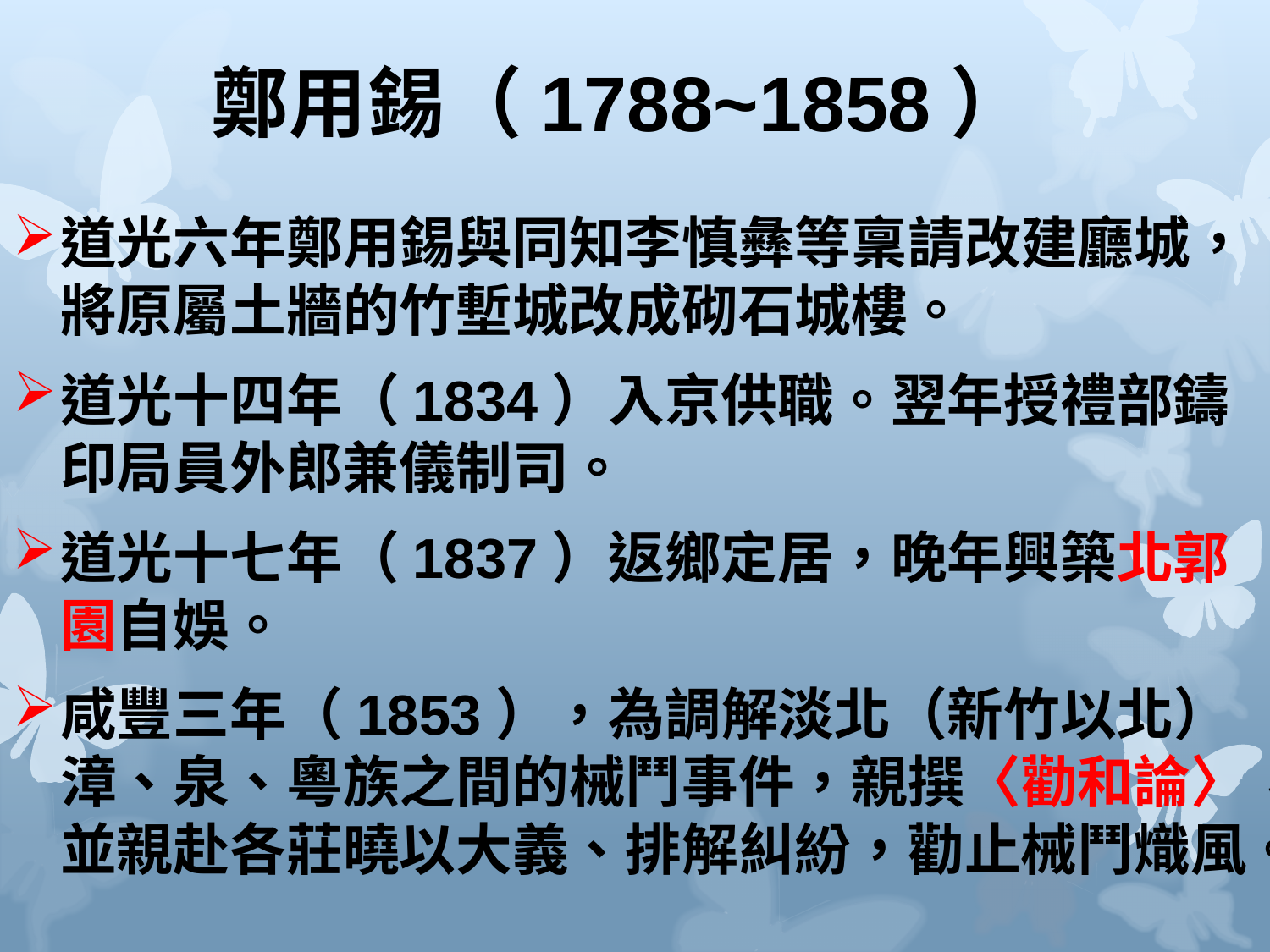

# 鄭用錫（1788~1858）
道光六年鄭用錫與同知李慎彝等稟請改建廳城，將原屬土牆的竹塹城改成砌石城樓。
道光十四年（1834）入京供職。翌年授禮部鑄印局員外郎兼儀制司。
道光十七年（1837）返鄉定居，晚年興築北郭園自娛。
咸豐三年（1853），為調解淡北（新竹以北）漳、泉、粵族之間的械鬥事件，親撰〈勸和論〉，並親赴各莊曉以大義、排解糾紛，勸止械鬥熾風。